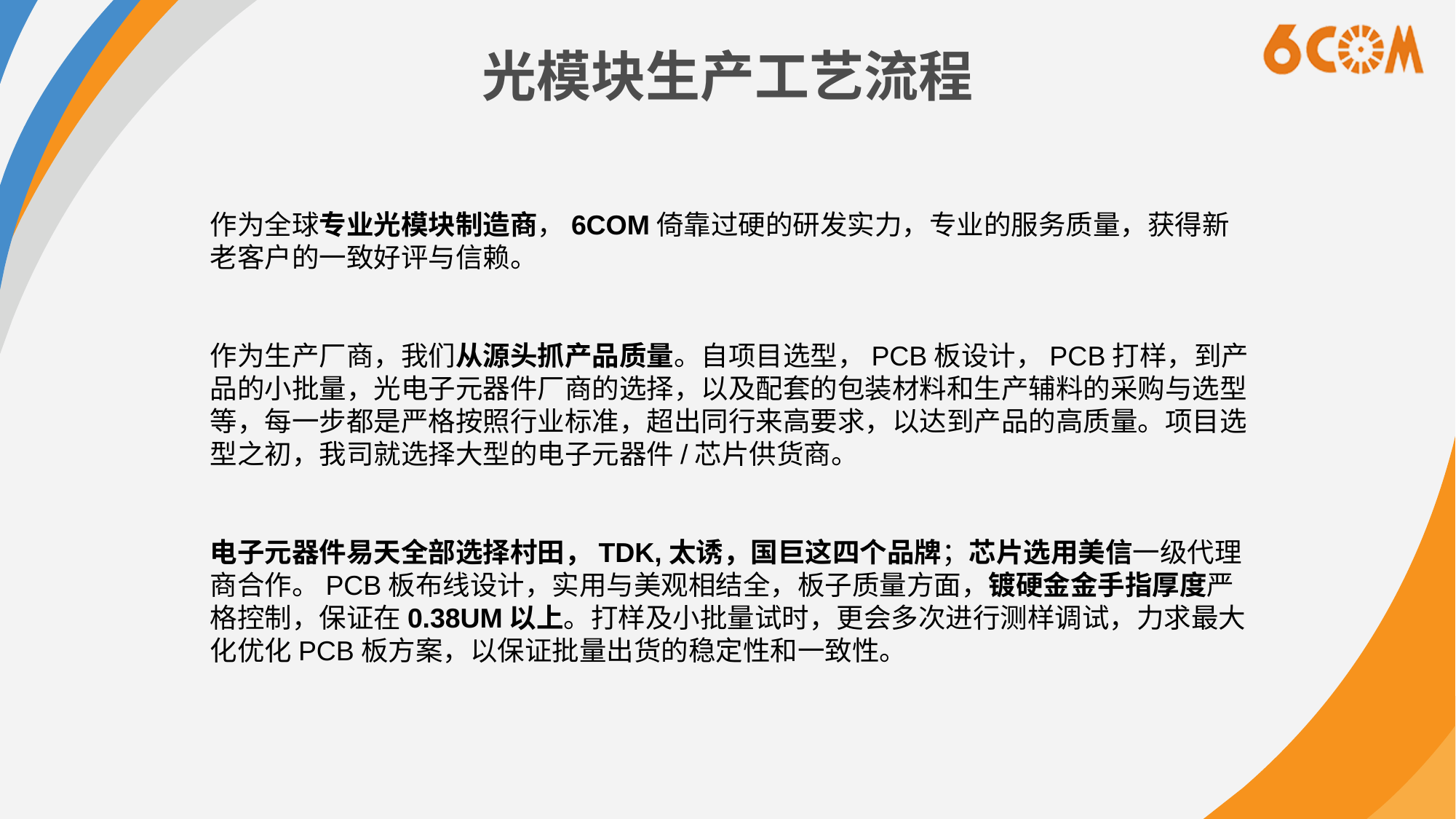

# 光模块生产工艺流程
作为全球专业光模块制造商，6COM倚靠过硬的研发实力，专业的服务质量，获得新老客户的一致好评与信赖。

作为生产厂商，我们从源头抓产品质量。自项目选型，PCB板设计，PCB打样，到产品的小批量，光电子元器件厂商的选择，以及配套的包装材料和生产辅料的采购与选型等，每一步都是严格按照行业标准，超出同行来高要求，以达到产品的高质量。项目选型之初，我司就选择大型的电子元器件/芯片供货商。

电子元器件易天全部选择村田，TDK,太诱，国巨这四个品牌；芯片选用美信一级代理商合作。PCB板布线设计，实用与美观相结全，板子质量方面，镀硬金金手指厚度严格控制，保证在0.38UM以上。打样及小批量试时，更会多次进行测样调试，力求最大化优化PCB板方案，以保证批量出货的稳定性和一致性。